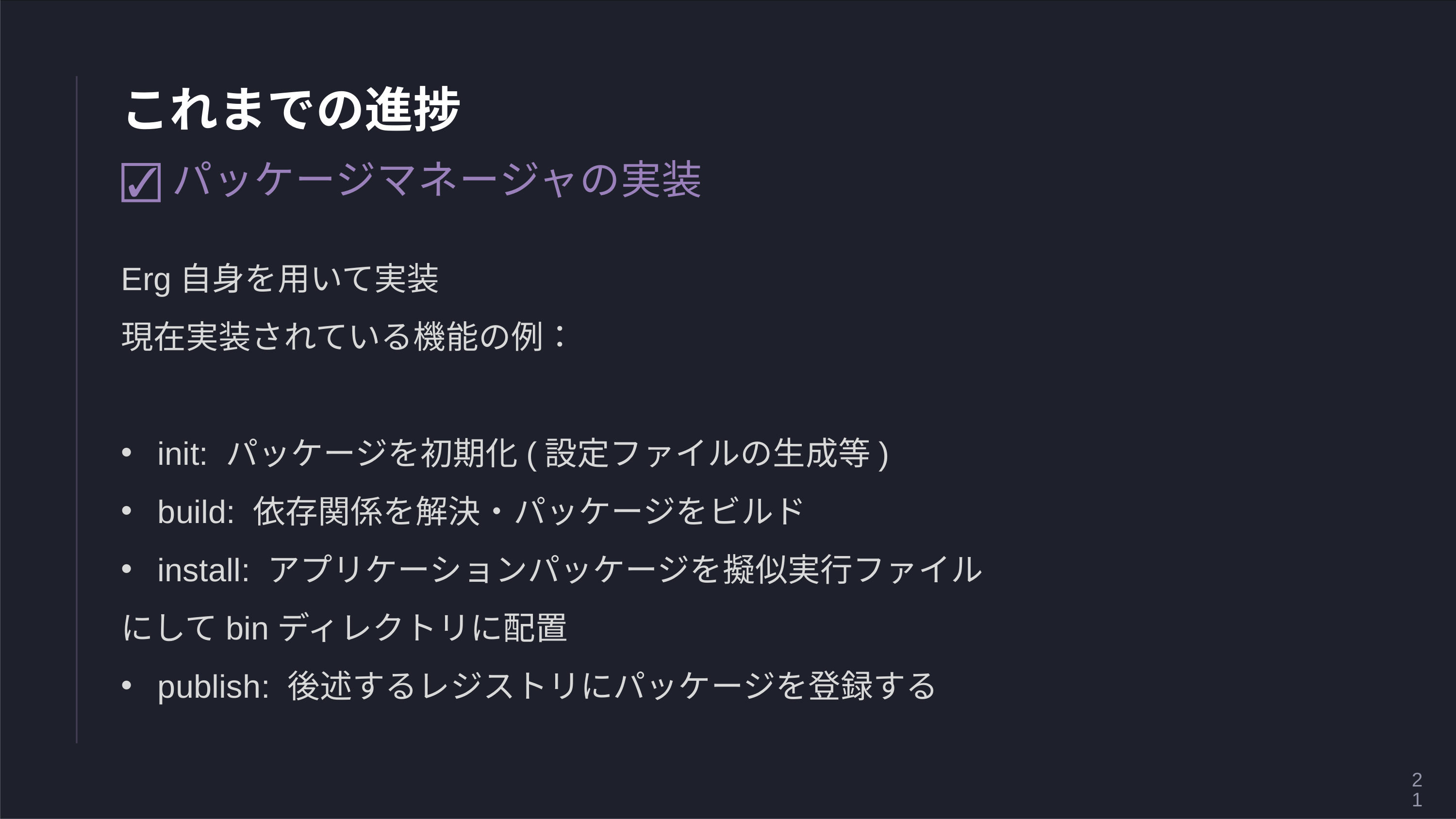

# これまでの進捗
☑パッケージマネージャの実装

Erg自身を用いて実装
現在実装されている機能の例：

init: パッケージを初期化(設定ファイルの生成等)
build: 依存関係を解決・パッケージをビルド
install: アプリケーションパッケージを擬似実行ファイル
にしてbinディレクトリに配置
publish: 後述するレジストリにパッケージを登録する

21